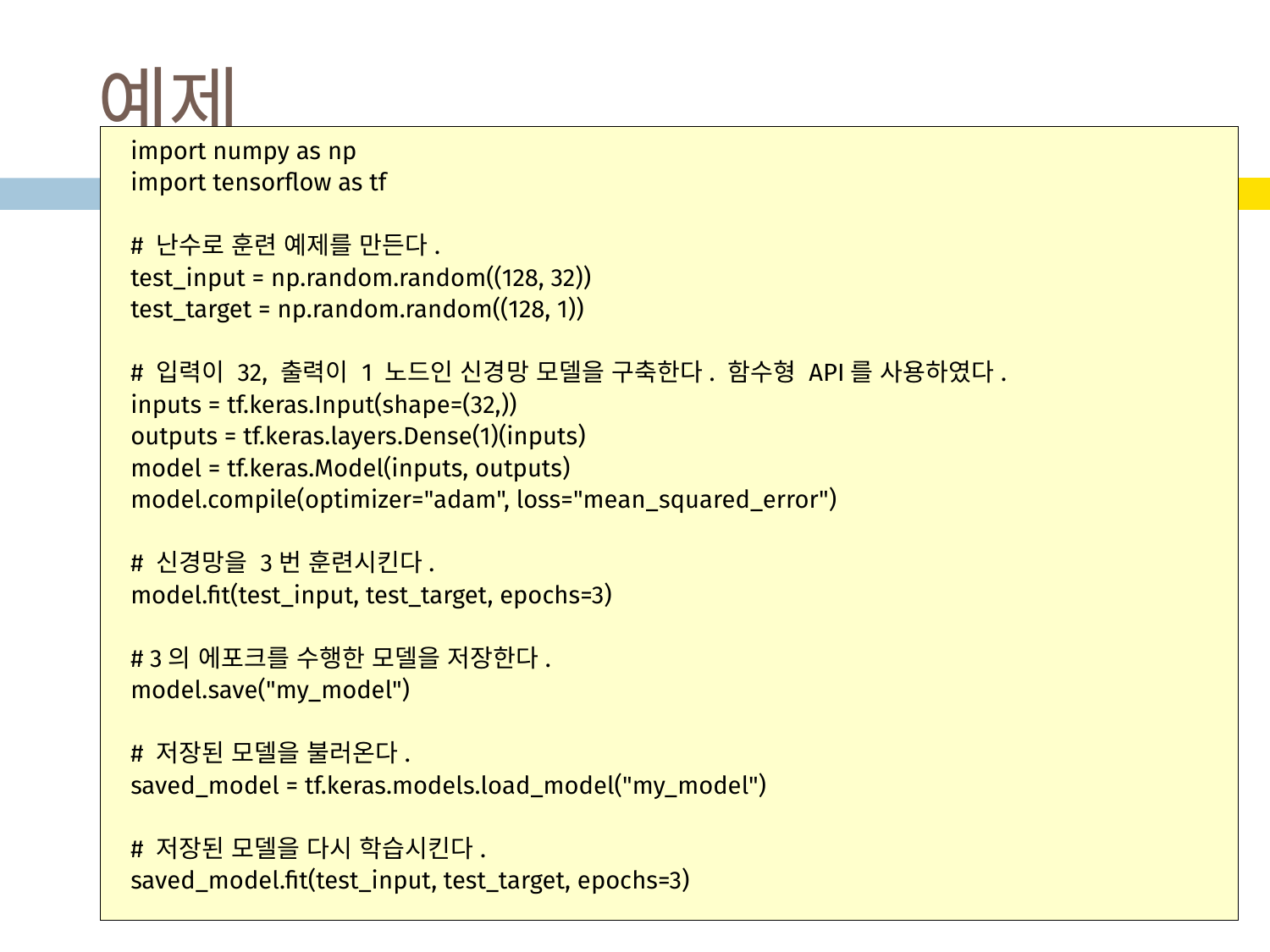

# 예제
import numpy as np
import tensorflow as tf

# 난수로 훈련 예제를 만든다.
test_input = np.random.random((128, 32))
test_target = np.random.random((128, 1))

# 입력이 32, 출력이 1 노드인 신경망 모델을 구축한다. 함수형 API를 사용하였다.
inputs = tf.keras.Input(shape=(32,))
outputs = tf.keras.layers.Dense(1)(inputs)
model = tf.keras.Model(inputs, outputs)
model.compile(optimizer="adam", loss="mean_squared_error")

# 신경망을 3번 훈련시킨다.
model.fit(test_input, test_target, epochs=3)

# 3의 에포크를 수행한 모델을 저장한다.
model.save("my_model")

# 저장된 모델을 불러온다.
saved_model = tf.keras.models.load_model("my_model")

# 저장된 모델을 다시 학습시킨다.
saved_model.fit(test_input, test_target, epochs=3)